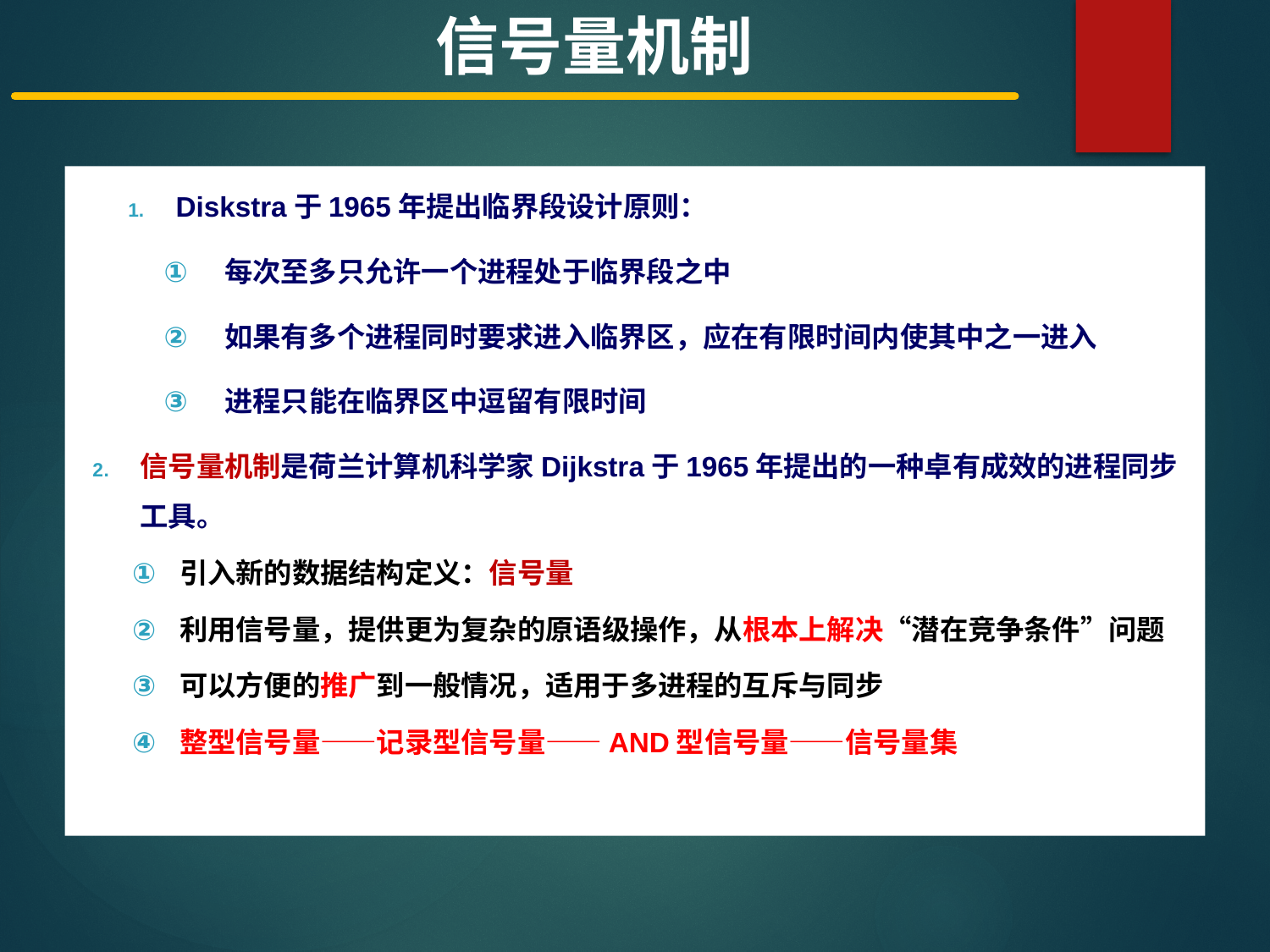

信号量机制
Diskstra于1965年提出临界段设计原则：
 每次至多只允许一个进程处于临界段之中
 如果有多个进程同时要求进入临界区，应在有限时间内使其中之一进入
 进程只能在临界区中逗留有限时间
信号量机制是荷兰计算机科学家Dijkstra于1965年提出的一种卓有成效的进程同步工具。
引入新的数据结构定义：信号量
利用信号量，提供更为复杂的原语级操作，从根本上解决“潜在竞争条件”问题
可以方便的推广到一般情况，适用于多进程的互斥与同步
整型信号量——记录型信号量——AND型信号量——信号量集